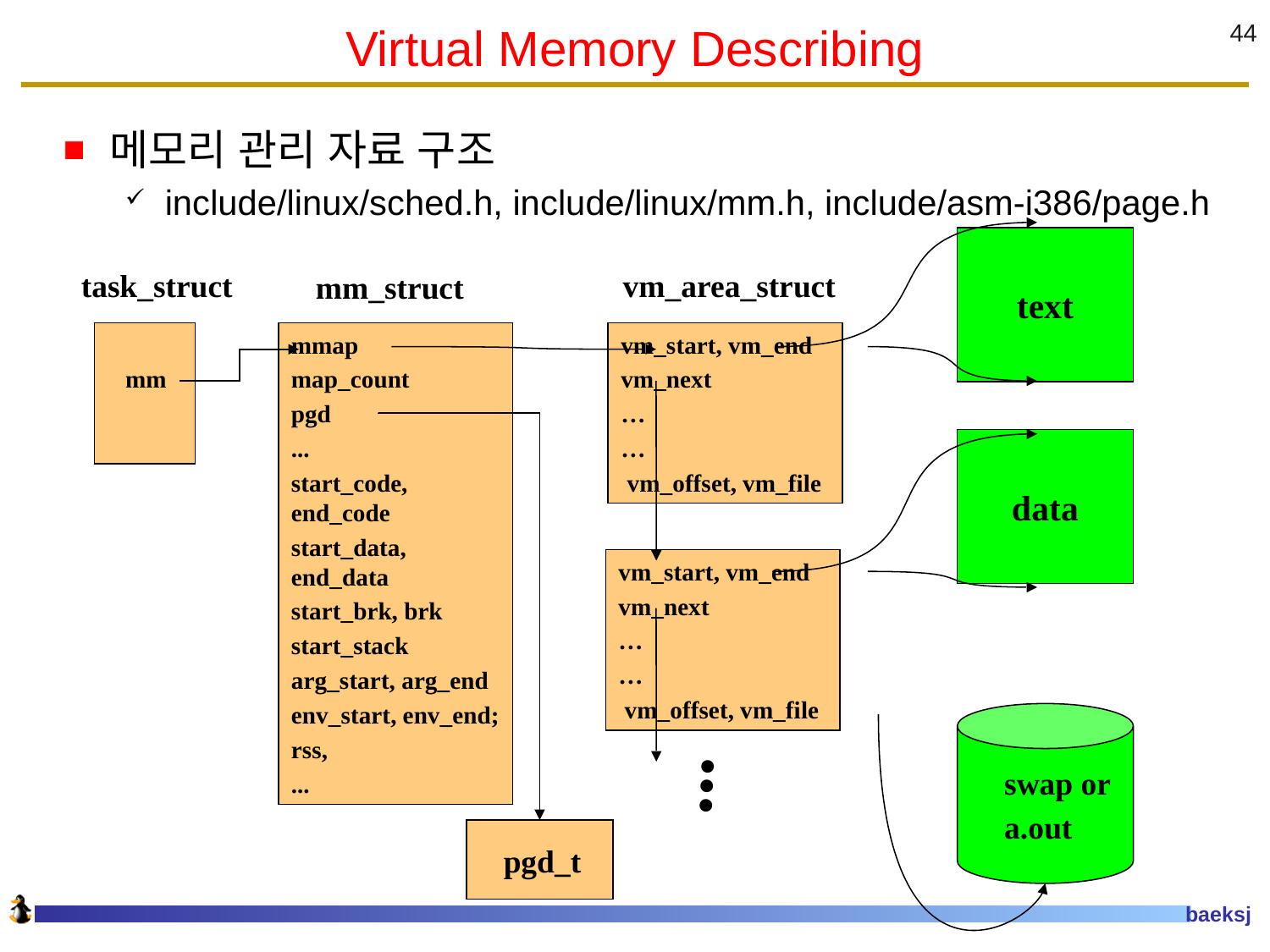

# Virtual Memory Describing
44
메모리 관리 자료 구조
include/linux/sched.h, include/linux/mm.h, include/asm-i386/page.h

text

task_struct
vm_area_struct
mm_struct

   mm

mmap
map_count
pgd
...
start_code, end_code
start_data, end_data
start_brk, brk
start_stack
arg_start, arg_end
env_start, env_end;
rss,
...
vm_start, vm_end
vm_next
…
…
 vm_offset, vm_file

data

vm_start, vm_end
vm_next
…
…
 vm_offset, vm_file

...
swap or
a.out

pgd_t